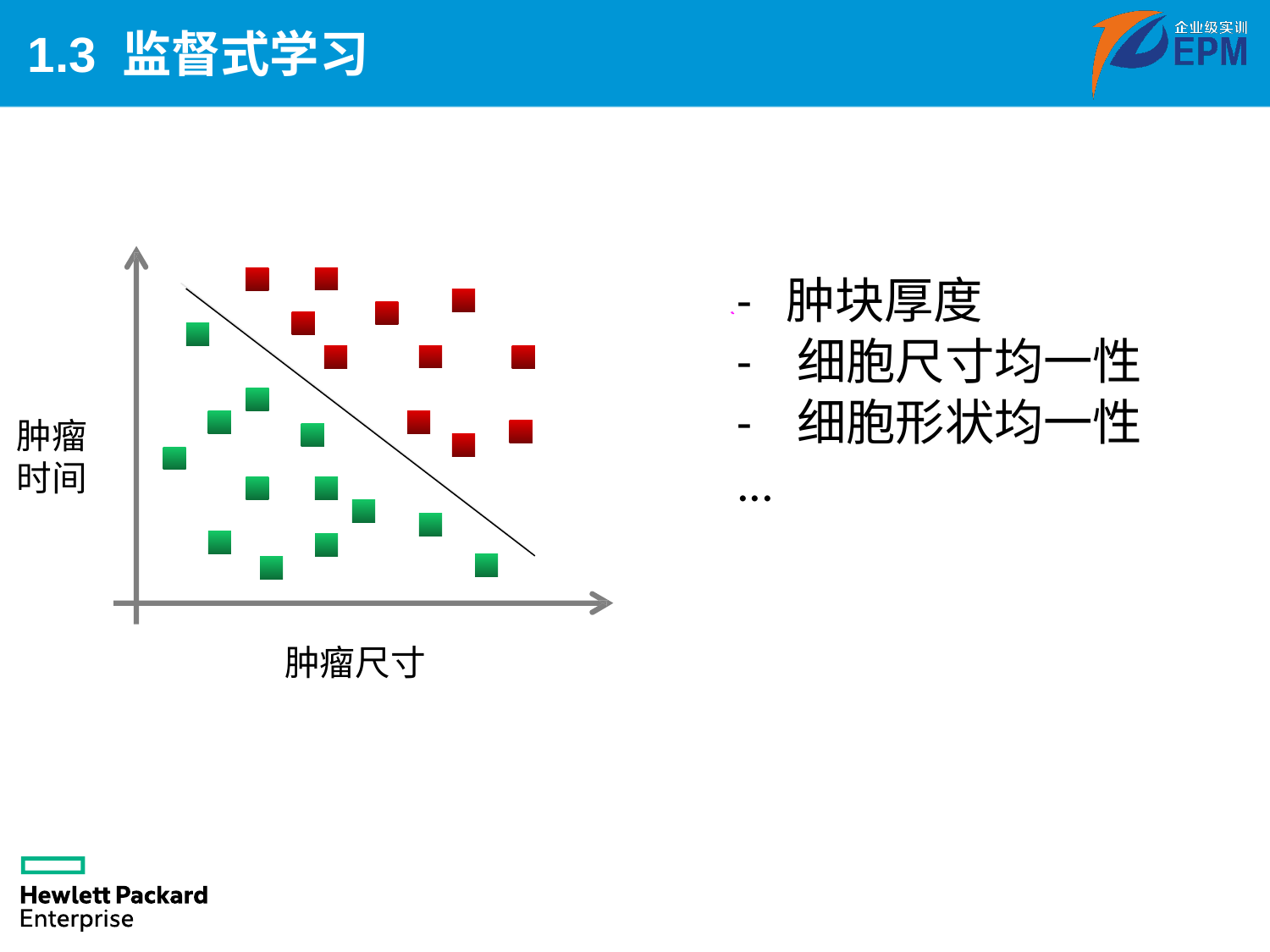

# 1.3 监督式学习

-	肿块厚度
-   细胞尺寸均一性
-   细胞形状均一性
...

肿瘤时间

肿瘤尺寸